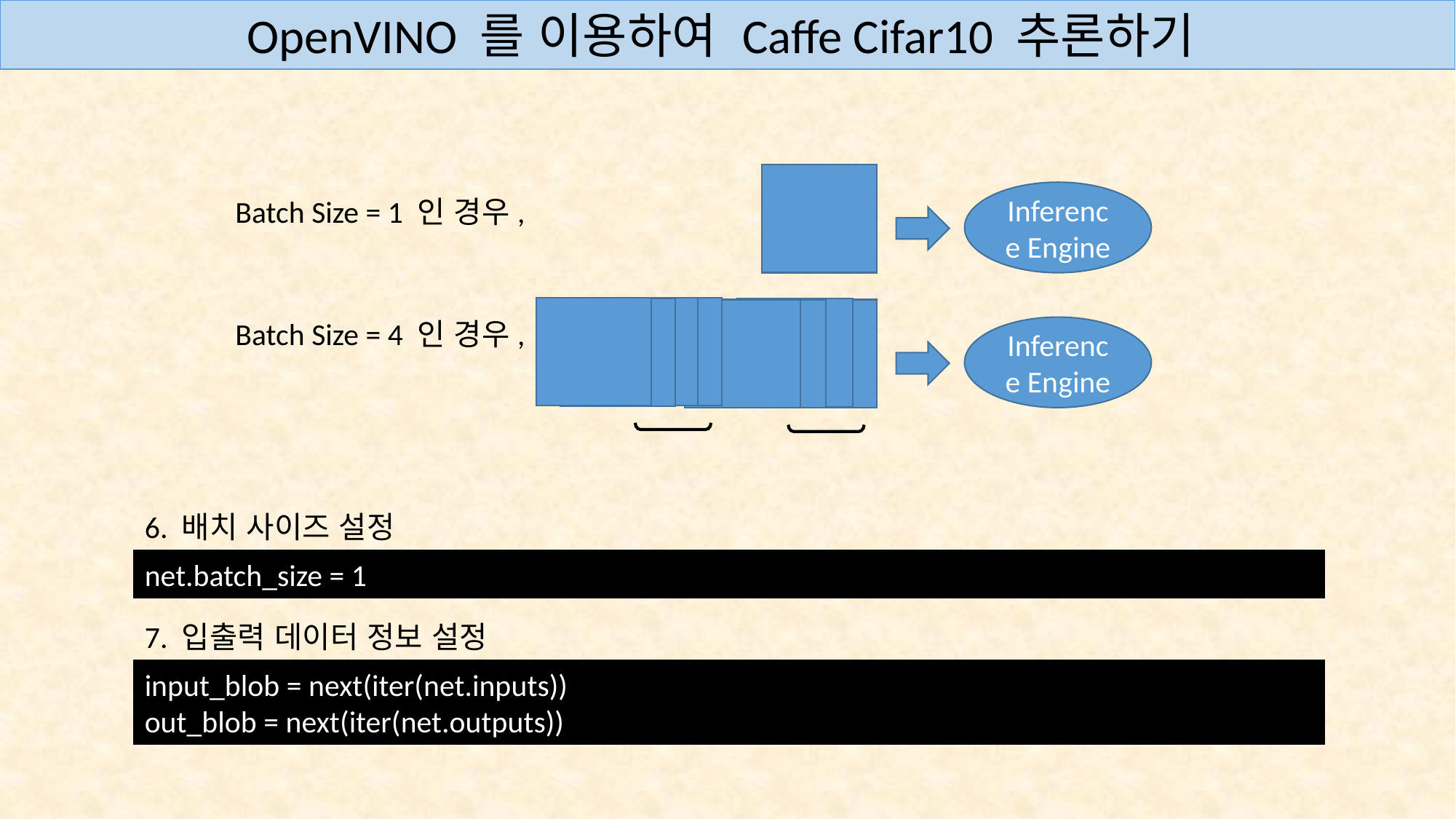

OpenVINO 를 이용하여 Caffe Cifar10 추론하기

Inference Engine
Batch Size = 1 인 경우,

Batch Size = 4 인 경우,
Inference Engine

6. 배치 사이즈 설정
net.batch_size = 1
7. 입출력 데이터 정보 설정
input_blob = next(iter(net.inputs))
out_blob = next(iter(net.outputs))